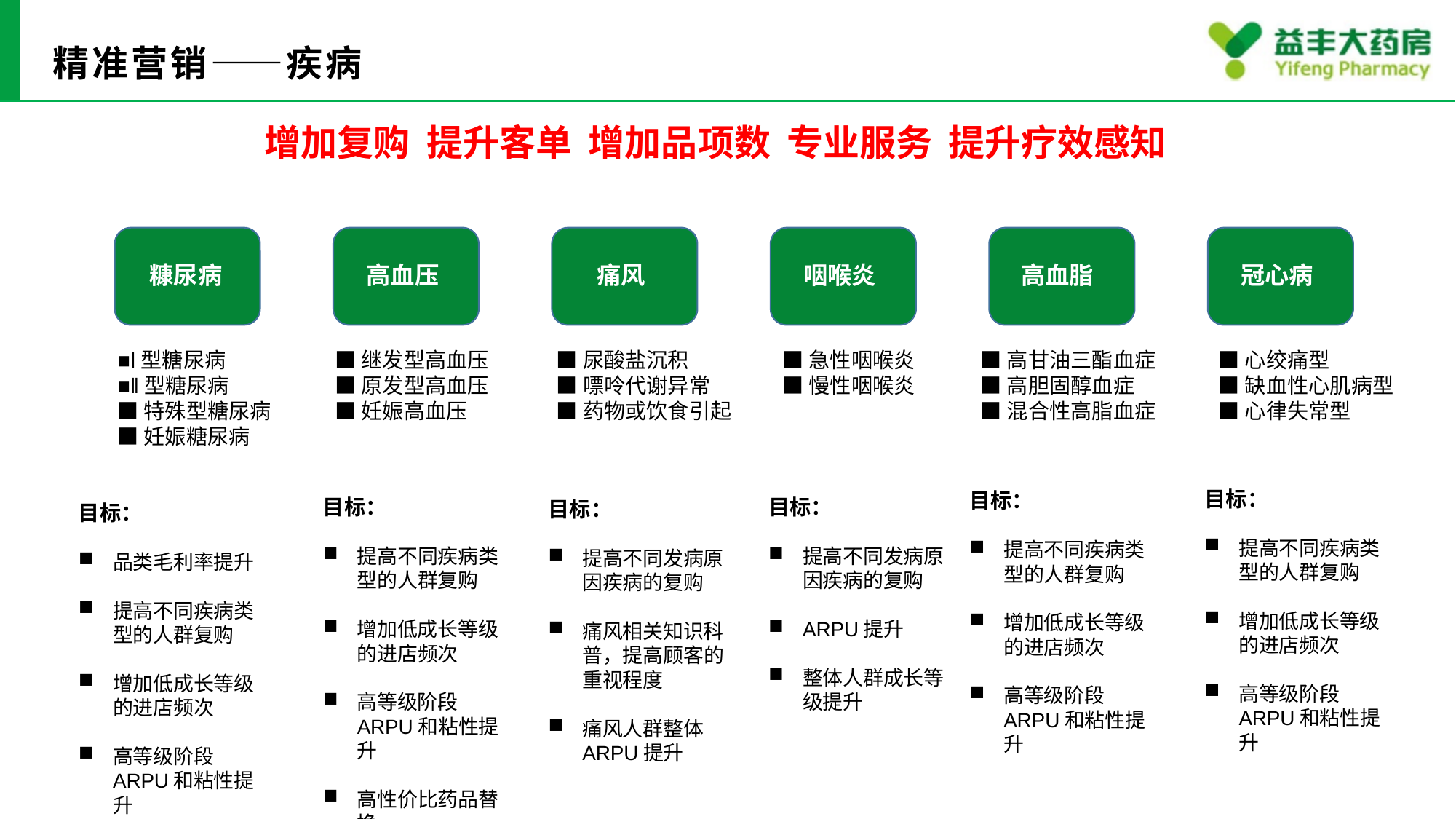

# 精准营销——疾病
 增加复购  提升客单  增加品项数  专业服务  提升疗效感知

   糠尿病

高血压

痛风

咽喉炎

高血脂

冠心病

■ǀ型糖尿病
■ǁ型糖尿病
■特殊型糖尿病
■妊娠糖尿病
■继发型高血压
■原发型高血压
■妊娠高血压
■尿酸盐沉积
■嘌呤代谢异常
■药物或饮食引起
■急性咽喉炎
■慢性咽喉炎

■高甘油三酯血症
■高胆固醇血症
■混合性高脂血症

■心绞痛型
■缺血性心肌病型
■心律失常型
目标：

提高不同疾病类型的人群复购

增加低成长等级的进店频次

高等级阶段ARPU和粘性提升

目标：

提高不同疾病类型的人群复购

增加低成长等级的进店频次

高等级阶段ARPU和粘性提升

目标：

提高不同疾病类型的人群复购

增加低成长等级的进店频次

高等级阶段ARPU和粘性提升

高性价比药品替换

目标：

提高不同发病原因疾病的复购

ARPU提升

整体人群成长等级提升

目标：

提高不同发病原因疾病的复购

痛风相关知识科普，提高顾客的重视程度

痛风人群整体ARPU提升

目标：

品类毛利率提升

提高不同疾病类型的人群复购

增加低成长等级的进店频次

高等级阶段ARPU和粘性提升